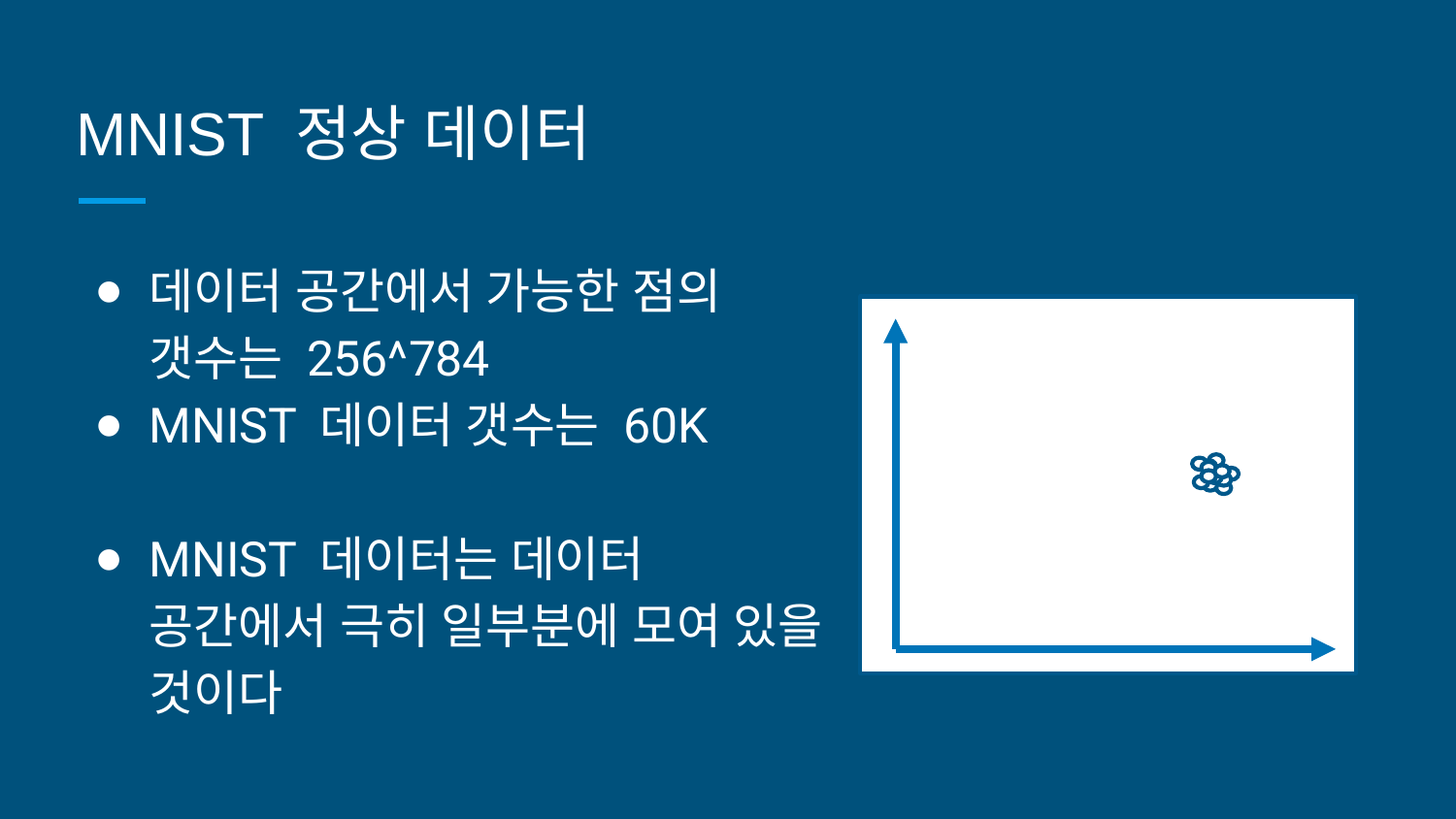

# MNIST 정상 데이터
데이터 공간에서 가능한 점의 갯수는 256^784
MNIST 데이터 갯수는 60K

MNIST 데이터는 데이터 공간에서 극히 일부분에 모여 있을 것이다